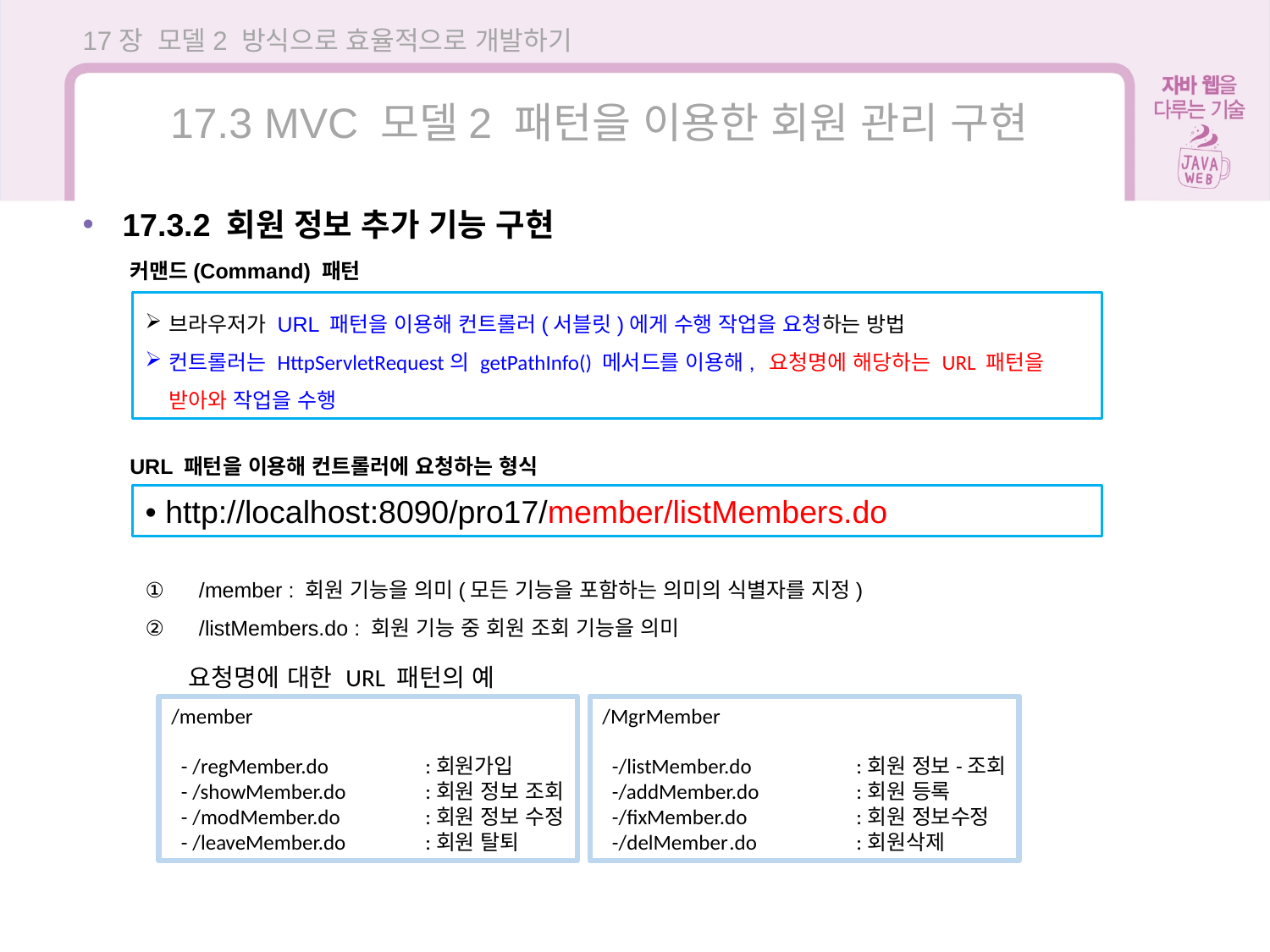

17장  모델2 방식으로 효율적으로 개발하기
17.3 MVC 모델2 패턴을 이용한 회원 관리 구현
17.3.2 회원 정보 추가 기능 구현
커맨드(Command) 패턴
브라우저가 URL 패턴을 이용해 컨트롤러(서블릿)에게 수행 작업을 요청하는 방법
컨트롤러는 HttpServletRequest의 getPathInfo() 메서드를 이용해,  요청명에 해당하는 URL 패턴을 받아와 작업을 수행
URL 패턴을 이용해 컨트롤러에 요청하는 형식
• http://localhost:8090/pro17/member/listMembers.do
 /member : 회원 기능을 의미(모든 기능을 포함하는 의미의 식별자를 지정)
 /listMembers.do : 회원 기능 중 회원 조회 기능을 의미
요청명에 대한 URL 패턴의 예
/member

  - /regMember.do	:회원가입
  - /showMember.do	:회원 정보 조회
  - /modMember.do	:회원 정보 수정
  - /leaveMember.do	:회원 탈퇴
/MgrMember

  -/listMember.do	:회원 정보-조회
  -/addMember.do	:회원 등록
  -/fixMember.do	:회원 정보수정
  -/delMember	.do	:회원삭제